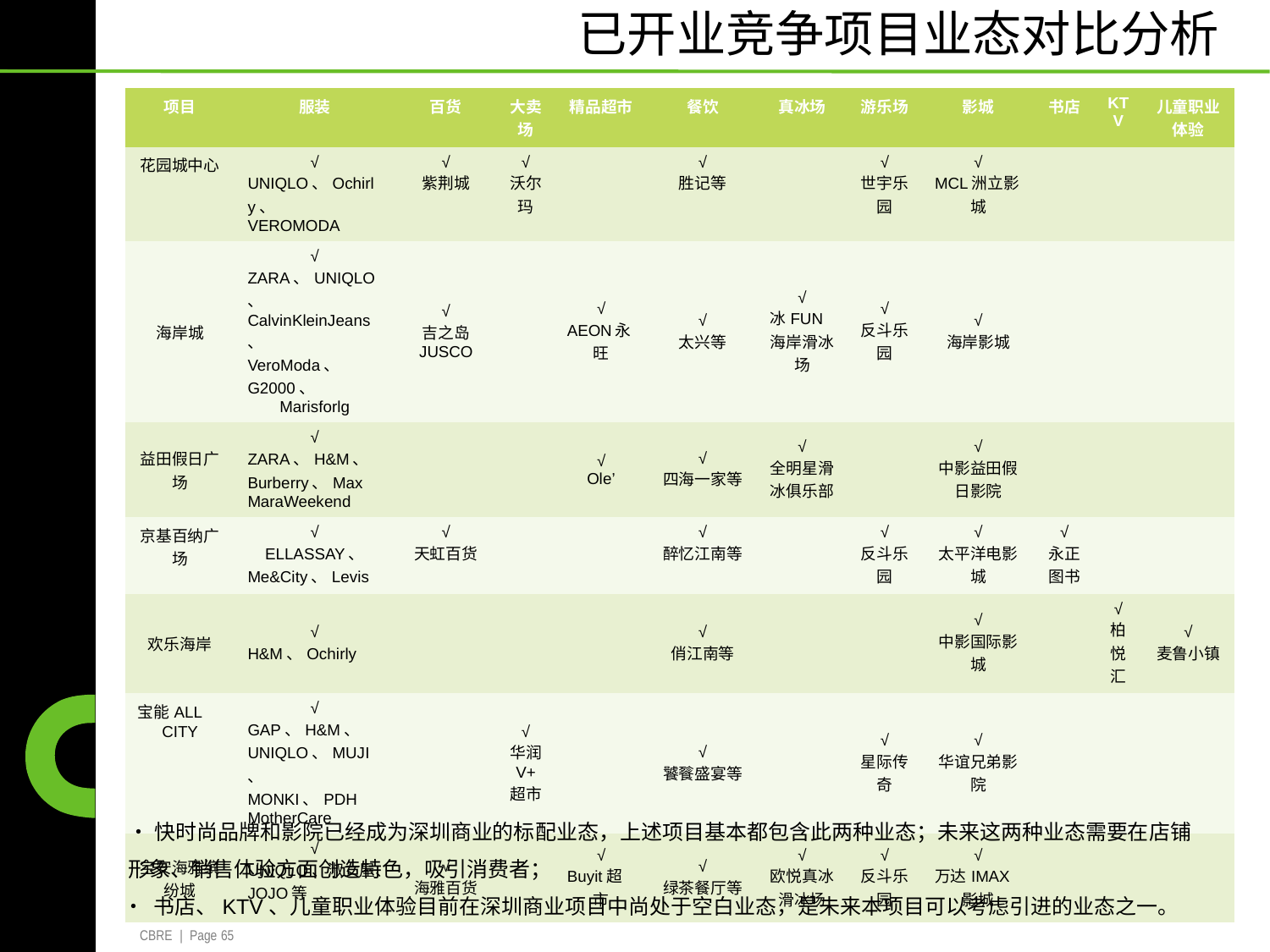

已开业竞争项目业态对比分析

| 项目 | 服装 | 百货 | 大卖 场 | 精品超市 | 餐饮 | 真冰场 | 游乐场 | 影城 | 书店 | KT V | 儿童职业 体验 |
| --- | --- | --- | --- | --- | --- | --- | --- | --- | --- | --- | --- |
| 花园城中心 | √ UNIQLO、Ochirly、 VEROMODA | √ 紫荆城 | √ 沃尔 玛 |  | √ 胜记等 |  | √ 世宇乐 园 | √ MCL洲立影 城 |  |  |  |
| 海岸城 | √ ZARA、UNIQLO、 CalvinKleinJeans、 VeroModa、 G2000、 Marisforlg | √ 吉之岛 JUSCO |  | √ AEON永 旺 | √ 太兴等 | √ 冰FUN 海岸滑冰 场 | √ 反斗乐 园 | √ 海岸影城 |  |  |  |
| 益田假日广 场 | √ ZARA、H&M、 Burberry、Max MaraWeekend |  |  | √ Ole’ | √ 四海一家等 | √ 全明星滑 冰俱乐部 |  | √ 中影益田假 日影院 |  |  |  |
| 京基百纳广 场 | √ ELLASSAY、 Me&City、Levis | √ 天虹百货 |  |  | √ 醉忆江南等 |  | √ 反斗乐 园 | √ 太平洋电影 城 | √ 永正 图书 |  |  |
| 欢乐海岸 | √ H&M、Ochirly |  |  |  | √ 俏江南等 |  |  | √ 中影国际影 城 |  | √ 柏 悦 汇 | √ 麦鲁小镇 |
| 宝能ALL CITY | √ GAP、H&M、 UNIQLO、MUJI、 MONKI、PDH MotherCare |  | √ 华润 V+ 超市 |  | √ 饕餮盛宴等 |  | √ 星际传 奇 | √ 华谊兄弟影 院 |  |  |  |
| 宝安海雅缤 纷城 | √ UNIQLO、淑女屋、 JOJO等 | √ 海雅百货 |  | √ Buyit超 市 | √ 绿茶餐厅等 | √ 欧悦真冰 滑冰场 | √ 反斗乐 园 | √ 万达IMAX 影城 |  |  |  |

•快时尚品牌和影院已经成为深圳商业的标配业态，上述项目基本都包含此两种业态；未来这两种业态需要在店铺
形象、销售体验方面创造特色，吸引消费者；
• 书店、KTV、儿童职业体验目前在深圳商业项目中尚处于空白业态，是未来本项目可以考虑引进的业态之一。
CBRE  |  Page 65